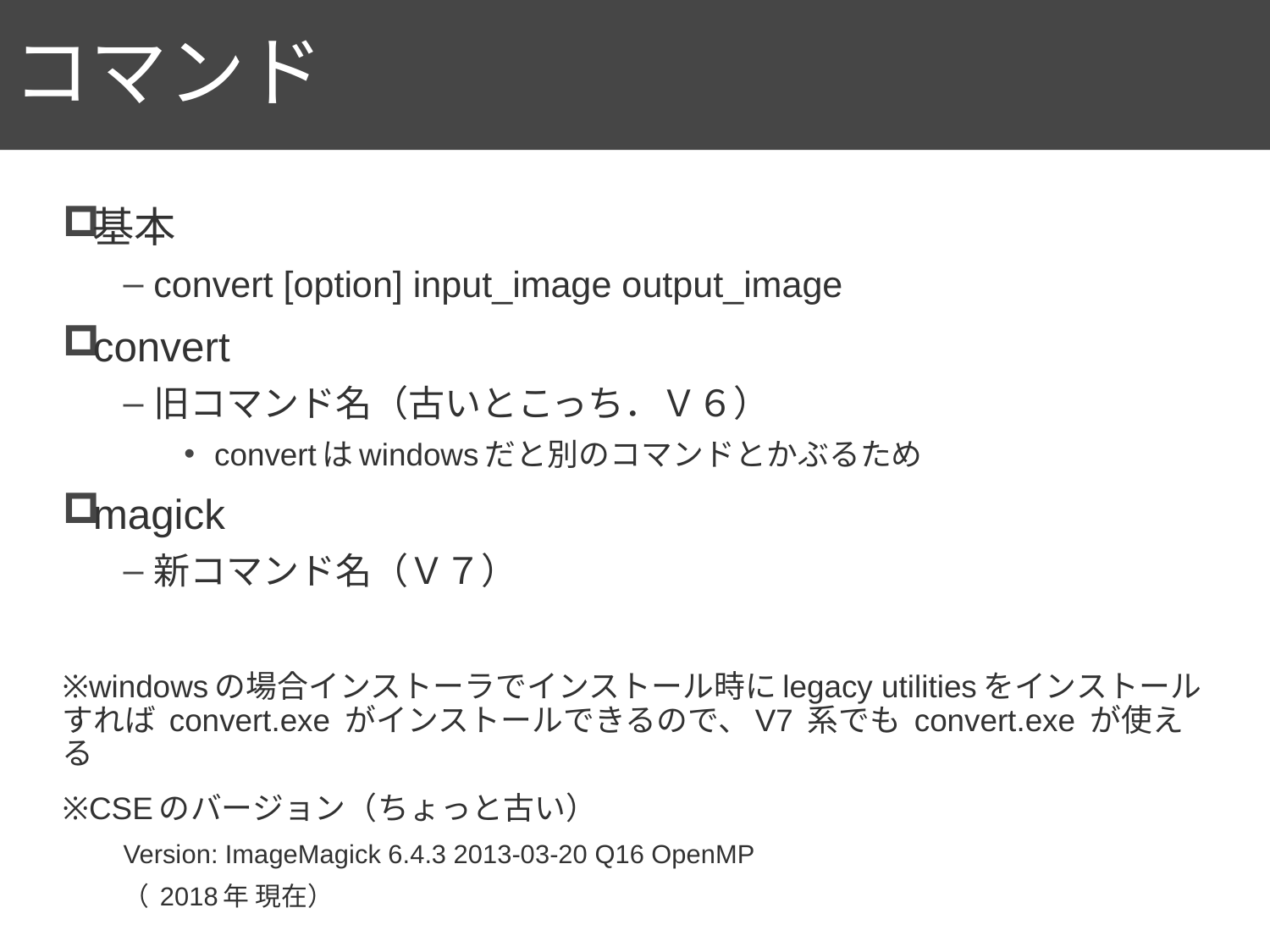

# コマンド
34
基本
convert [option] input_image output_image
convert
旧コマンド名（古いとこっち．Ｖ６）
convertはwindowsだと別のコマンドとかぶるため
magick
新コマンド名（Ｖ７）

※windowsの場合インストーラでインストール時にlegacy utilitiesをインストールすれば convert.exe がインストールできるので、V7 系でも convert.exe が使える
※CSEのバージョン（ちょっと古い）
Version: ImageMagick 6.4.3 2013-03-20 Q16 OpenMP
（ 2018年 現在）